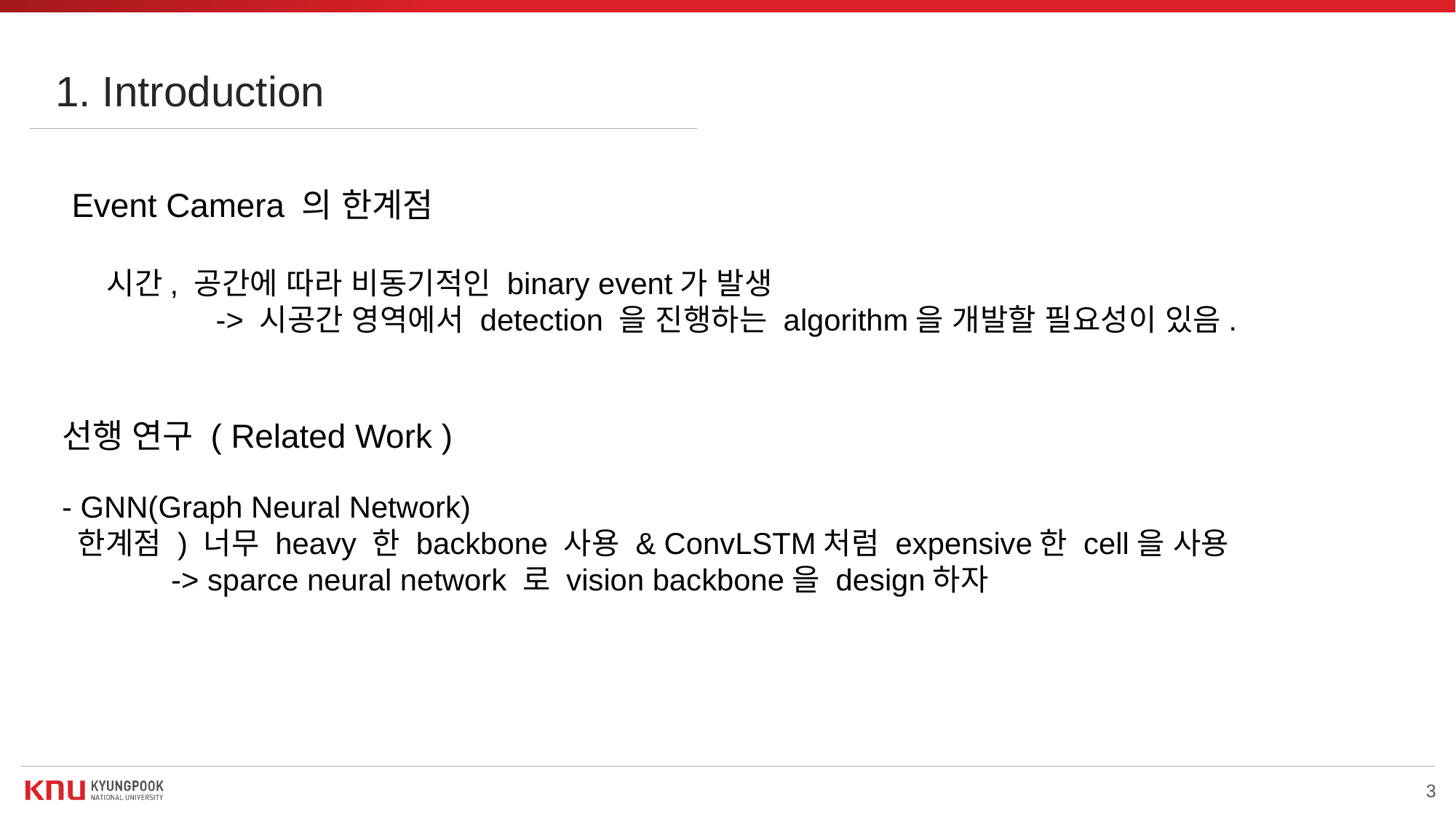

1. Introduction
Event Camera 의 한계점
시간, 공간에 따라 비동기적인 binary event가 발생
	-> 시공간 영역에서 detection 을 진행하는 algorithm을 개발할 필요성이 있음.
선행 연구 ( Related Work )

- GNN(Graph Neural Network)
 한계점 ) 너무 heavy 한 backbone 사용 & ConvLSTM처럼 expensive한 cell을 사용
	-> sparce neural network 로 vision backbone을 design하자
3